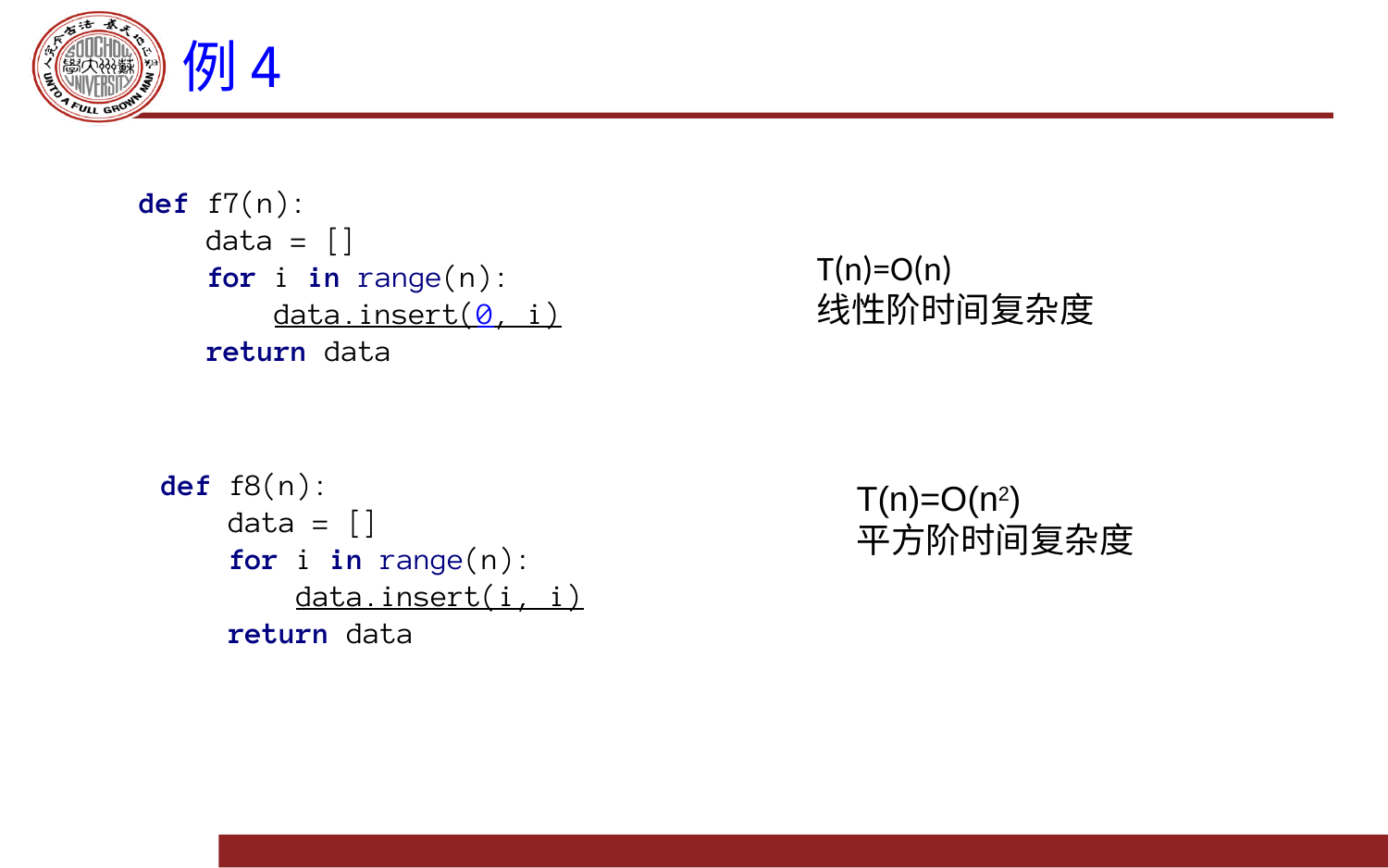

# 例4
def f7(n):
    data = []
    for i in range(n):
        data.insert(0, i)
    return data
T(n)=O(n)
线性阶时间复杂度
def f8(n):
    data = []
    for i in range(n):
        data.insert(i, i)
    return data
T(n)=O(n2)
平方阶时间复杂度